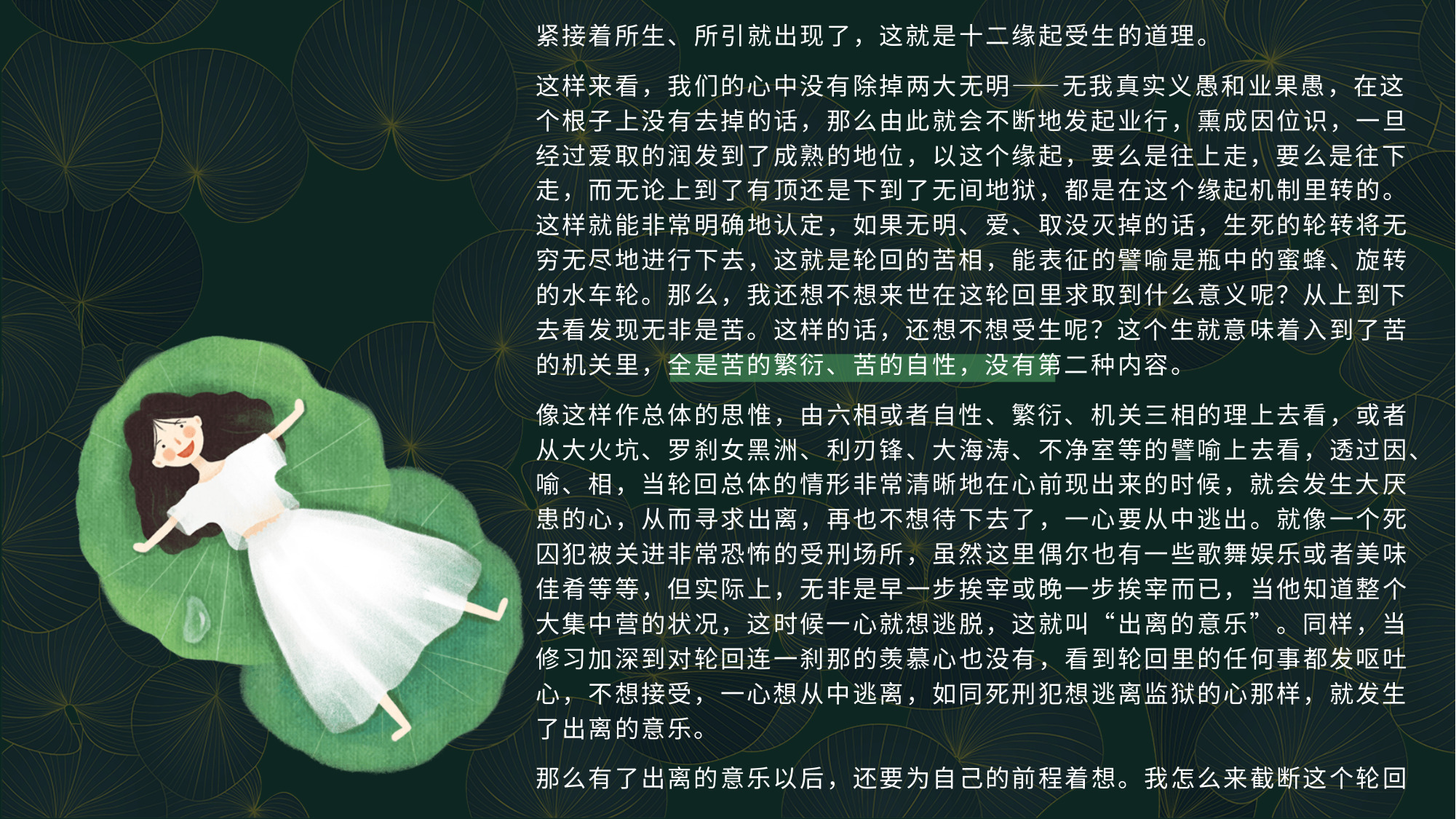

紧接着所生、所引就出现了，这就是十二缘起受生的道理。
这样来看，我们的心中没有除掉两大无明——无我真实义愚和业果愚，在这个根子上没有去掉的话，那么由此就会不断地发起业行，熏成因位识，一旦经过爱取的润发到了成熟的地位，以这个缘起，要么是往上走，要么是往下走，而无论上到了有顶还是下到了无间地狱，都是在这个缘起机制里转的。这样就能非常明确地认定，如果无明、爱、取没灭掉的话，生死的轮转将无穷无尽地进行下去，这就是轮回的苦相，能表征的譬喻是瓶中的蜜蜂、旋转的水车轮。那么，我还想不想来世在这轮回里求取到什么意义呢？从上到下去看发现无非是苦。这样的话，还想不想受生呢？这个生就意味着入到了苦的机关里，全是苦的繁衍、苦的自性，没有第二种内容。
像这样作总体的思惟，由六相或者自性、繁衍、机关三相的理上去看，或者从大火坑、罗刹女黑洲、利刃锋、大海涛、不净室等的譬喻上去看，透过因、喻、相，当轮回总体的情形非常清晰地在心前现出来的时候，就会发生大厌患的心，从而寻求出离，再也不想待下去了，一心要从中逃出。就像一个死囚犯被关进非常恐怖的受刑场所，虽然这里偶尔也有一些歌舞娱乐或者美味佳肴等等，但实际上，无非是早一步挨宰或晚一步挨宰而已，当他知道整个大集中营的状况，这时候一心就想逃脱，这就叫“出离的意乐”。同样，当修习加深到对轮回连一刹那的羡慕心也没有，看到轮回里的任何事都发呕吐心，不想接受，一心想从中逃离，如同死刑犯想逃离监狱的心那样，就发生了出离的意乐。
那么有了出离的意乐以后，还要为自己的前程着想。我怎么来截断这个轮回